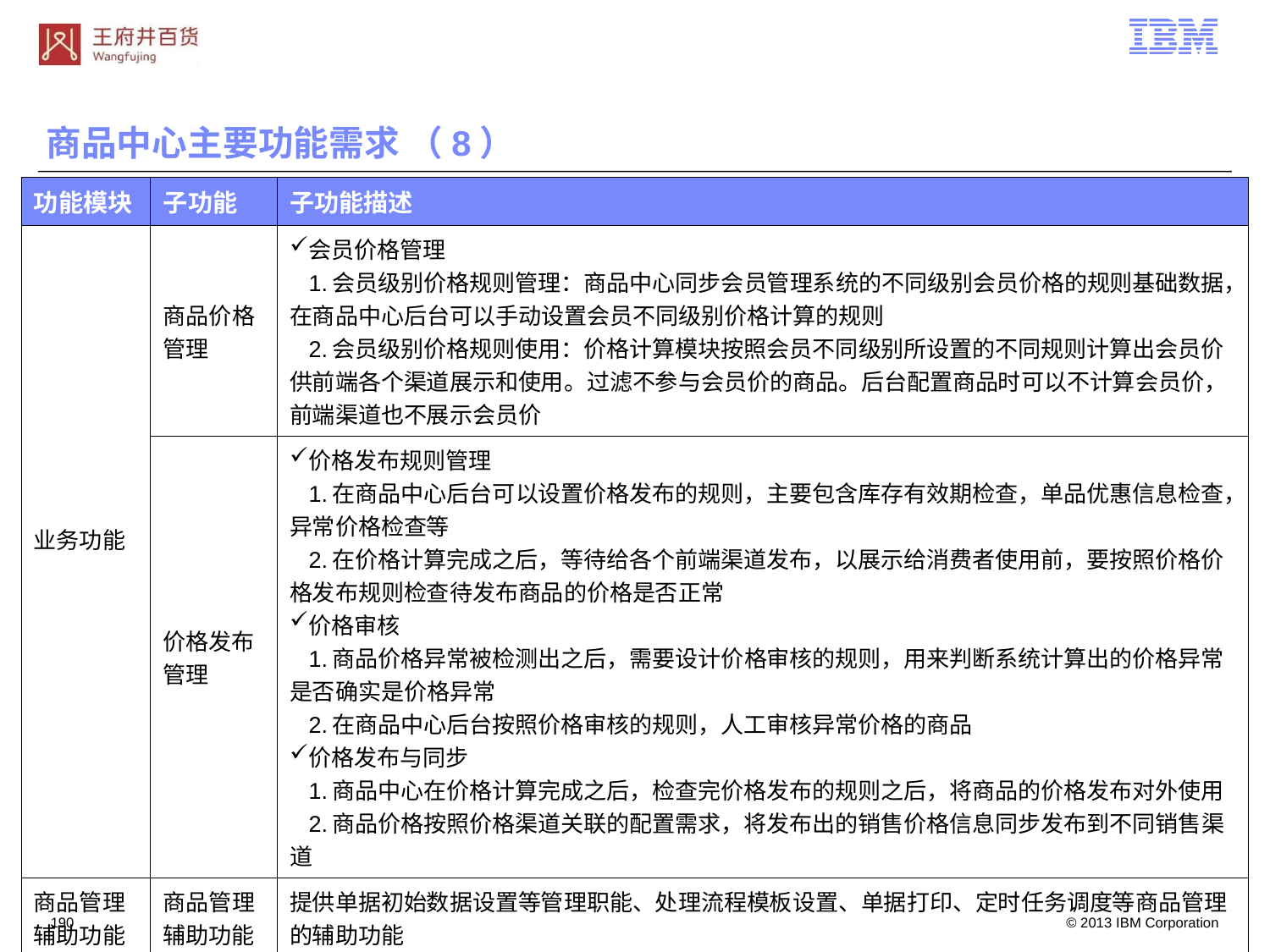

商品中心主要功能需求 （8）
| 功能模块 | 子功能 | 子功能描述 |
| --- | --- | --- |
| 业务功能 | 商品价格管理 | 会员价格管理 1.会员级别价格规则管理：商品中心同步会员管理系统的不同级别会员价格的规则基础数据，在商品中心后台可以手动设置会员不同级别价格计算的规则 2.会员级别价格规则使用：价格计算模块按照会员不同级别所设置的不同规则计算出会员价供前端各个渠道展示和使用。过滤不参与会员价的商品。后台配置商品时可以不计算会员价，前端渠道也不展示会员价 |
|  | 价格发布管理 | 价格发布规则管理 1.在商品中心后台可以设置价格发布的规则，主要包含库存有效期检查，单品优惠信息检查，异常价格检查等 2.在价格计算完成之后，等待给各个前端渠道发布，以展示给消费者使用前，要按照价格价格发布规则检查待发布商品的价格是否正常 价格审核 1.商品价格异常被检测出之后，需要设计价格审核的规则，用来判断系统计算出的价格异常是否确实是价格异常 2.在商品中心后台按照价格审核的规则，人工审核异常价格的商品 价格发布与同步 1.商品中心在价格计算完成之后，检查完价格发布的规则之后，将商品的价格发布对外使用 2.商品价格按照价格渠道关联的配置需求，将发布出的销售价格信息同步发布到不同销售渠道 |
| 商品管理辅助功能 | 商品管理辅助功能 | 提供单据初始数据设置等管理职能、处理流程模板设置、单据打印、定时任务调度等商品管理的辅助功能 |
| 基础技术组件 | 基础技术组件 | 提供日志管理、事务管理、权限管理、单据编码管理等基础技术组件 |
190